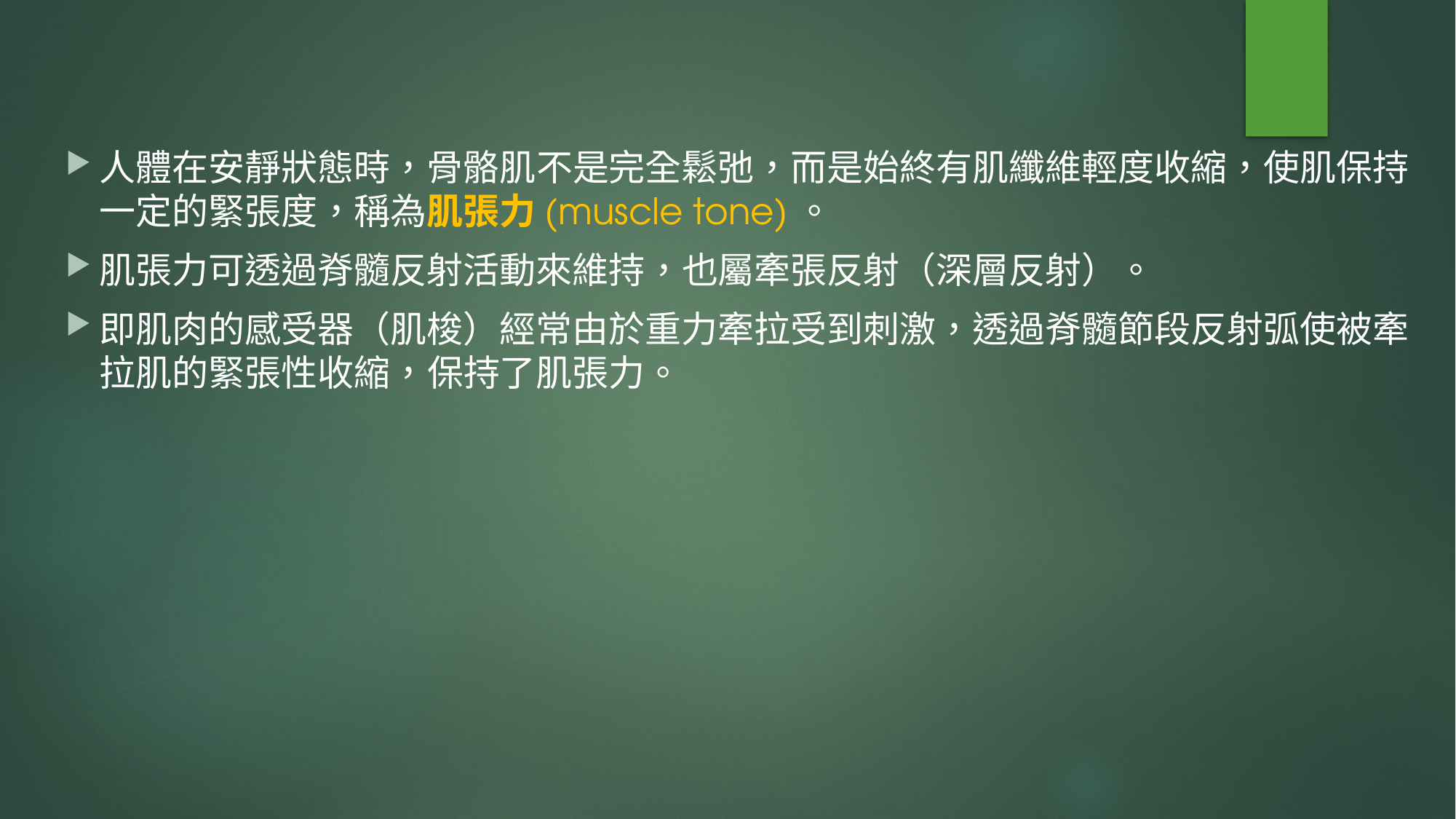

人體在安靜狀態時，骨骼肌不是完全鬆弛，而是始終有肌纖維輕度收縮，使肌保持一定的緊張度，稱為肌張力(muscle tone)。
肌張力可透過脊髓反射活動來維持，也屬牽張反射（深層反射）。
即肌肉的感受器（肌梭）經常由於重力牽拉受到刺激，透過脊髓節段反射弧使被牽拉肌的緊張性收縮，保持了肌張力。